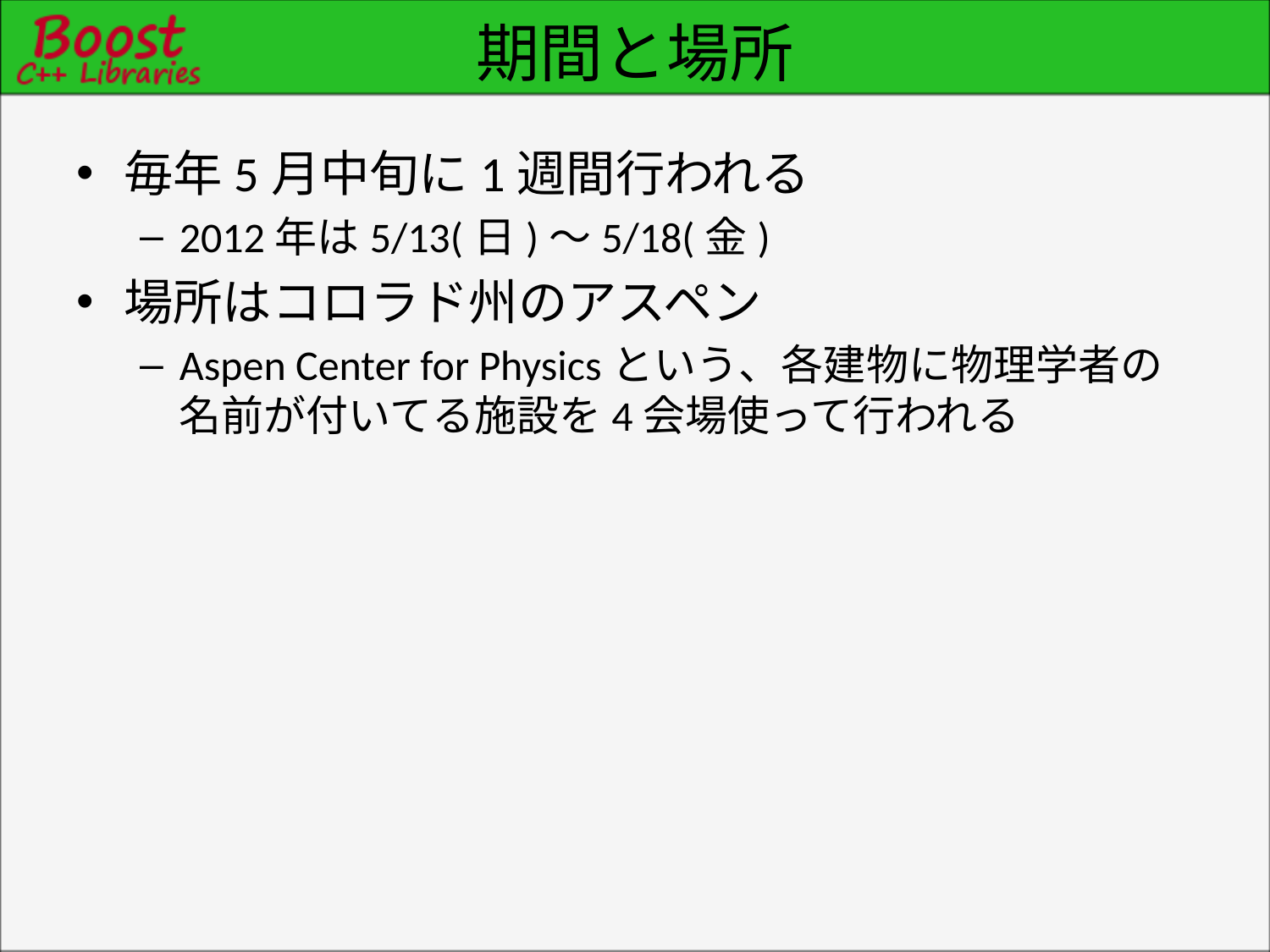

# 期間と場所
毎年5月中旬に1週間行われる
2012年は5/13(日)～5/18(金)
場所はコロラド州のアスペン
Aspen Center for Physicsという、各建物に物理学者の名前が付いてる施設を4会場使って行われる